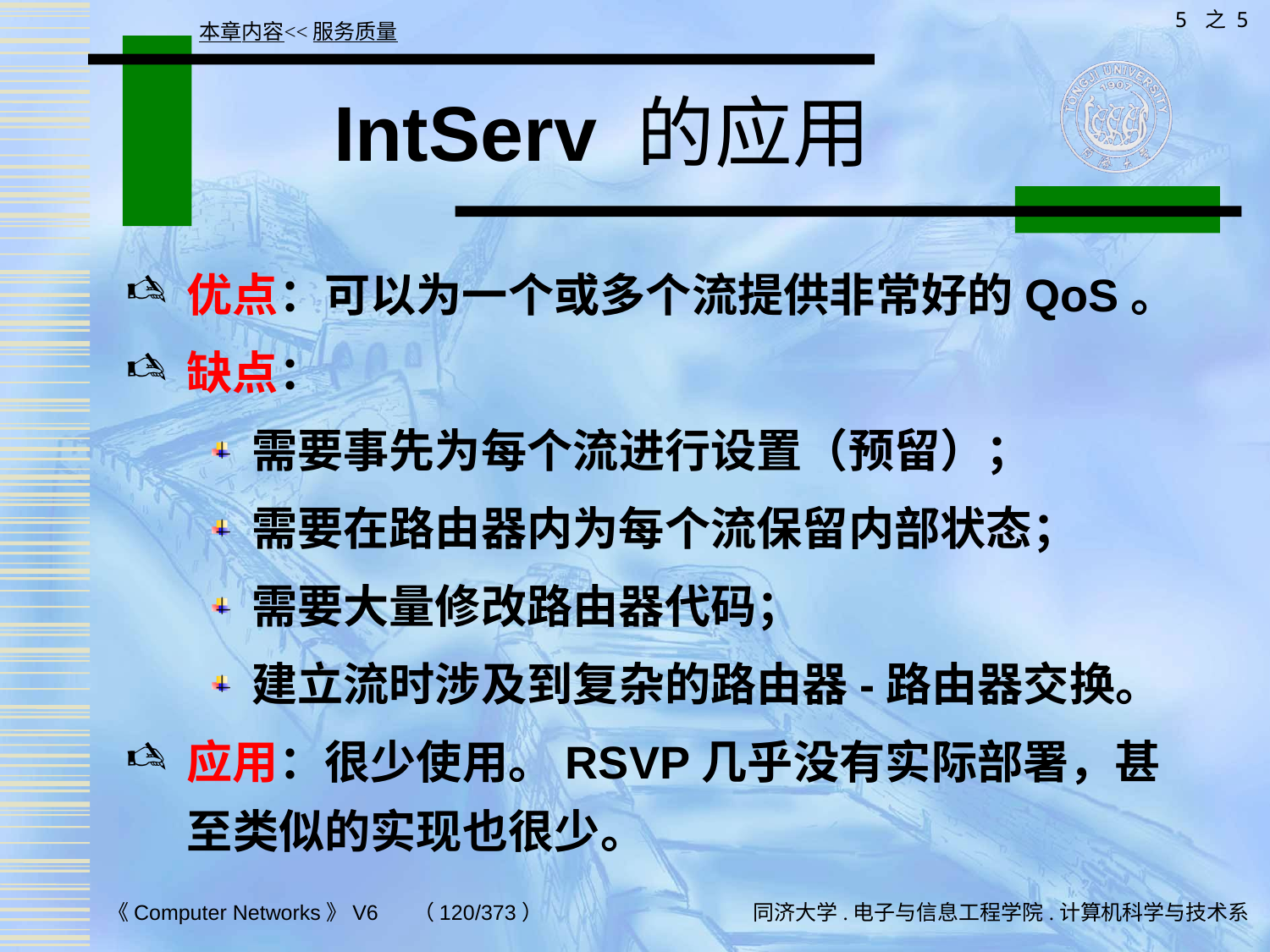

5 之 5
本章内容<<服务质量
# IntServ 的应用
优点：可以为一个或多个流提供非常好的QoS。
缺点：
需要事先为每个流进行设置（预留）；
需要在路由器内为每个流保留内部状态；
需要大量修改路由器代码；
建立流时涉及到复杂的路由器-路由器交换。
应用：很少使用。RSVP几乎没有实际部署，甚至类似的实现也很少。